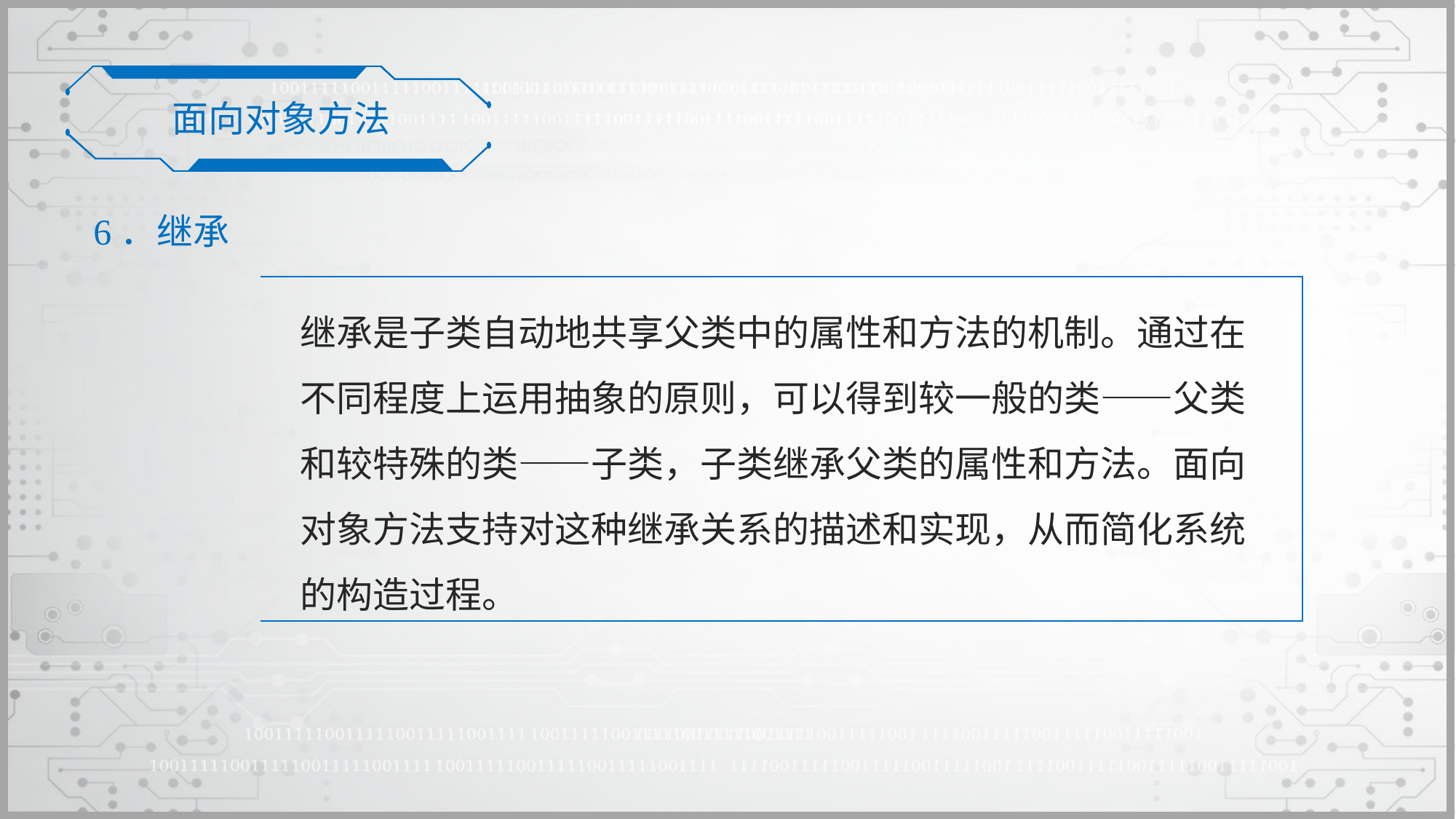

面向对象方法
6．继承

继承是子类自动地共享父类中的属性和方法的机制。通过在不同程度上运用抽象的原则，可以得到较一般的类——父类和较特殊的类——子类，子类继承父类的属性和方法。面向对象方法支持对这种继承关系的描述和实现，从而简化系统的构造过程。